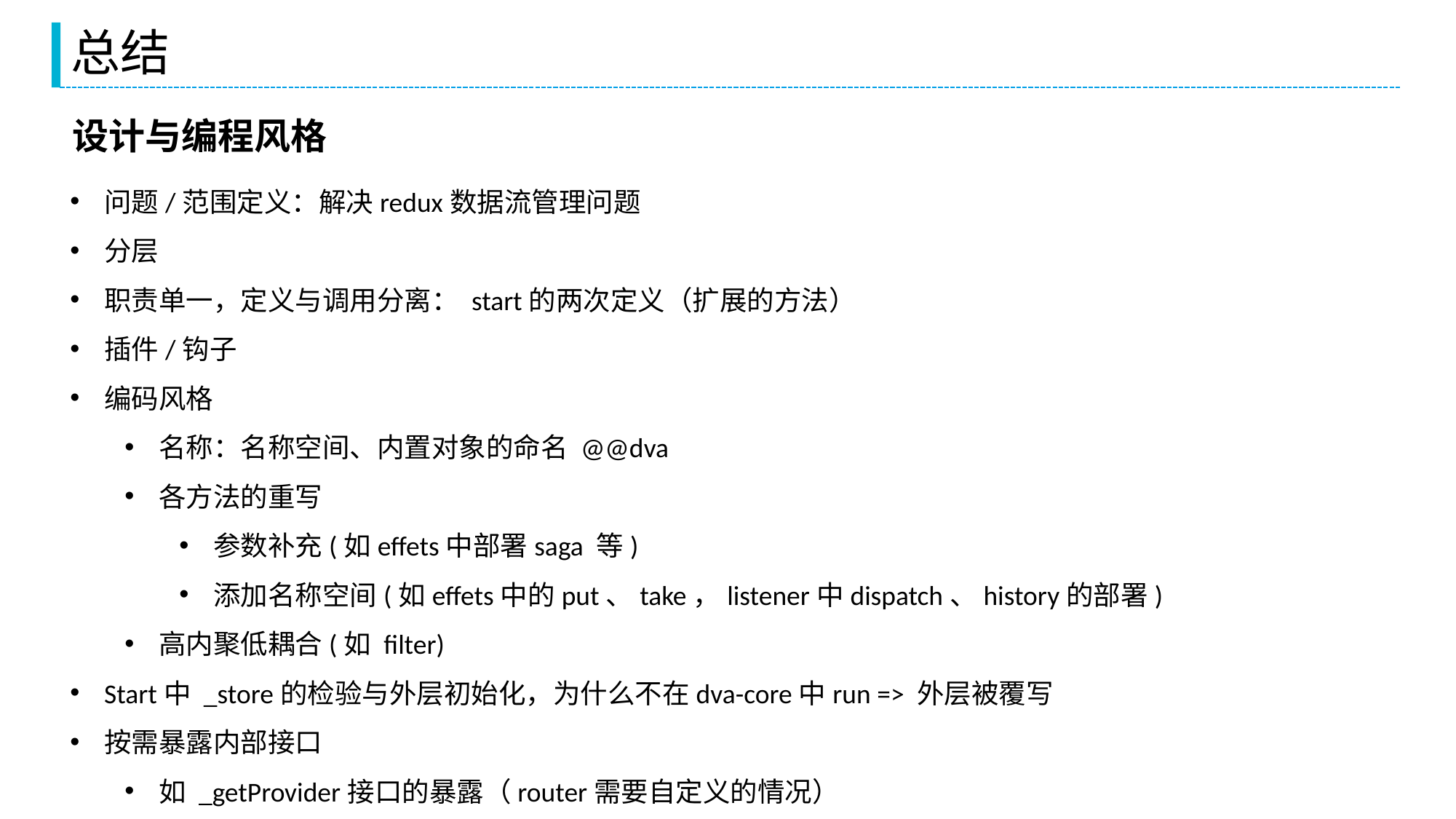

# 总结
设计与编程风格
问题/范围定义：解决redux数据流管理问题
分层
职责单一，定义与调用分离： start的两次定义（扩展的方法）
插件/钩子
编码风格
名称：名称空间、内置对象的命名 @@dva
各方法的重写
参数补充(如effets中部署saga 等)
添加名称空间(如effets中的put、take，listener中dispatch、history的部署)
高内聚低耦合(如 filter)
Start中 _store的检验与外层初始化，为什么不在dva-core中run => 外层被覆写
按需暴露内部接口
如 _getProvider接口的暴露（router需要自定义的情况）